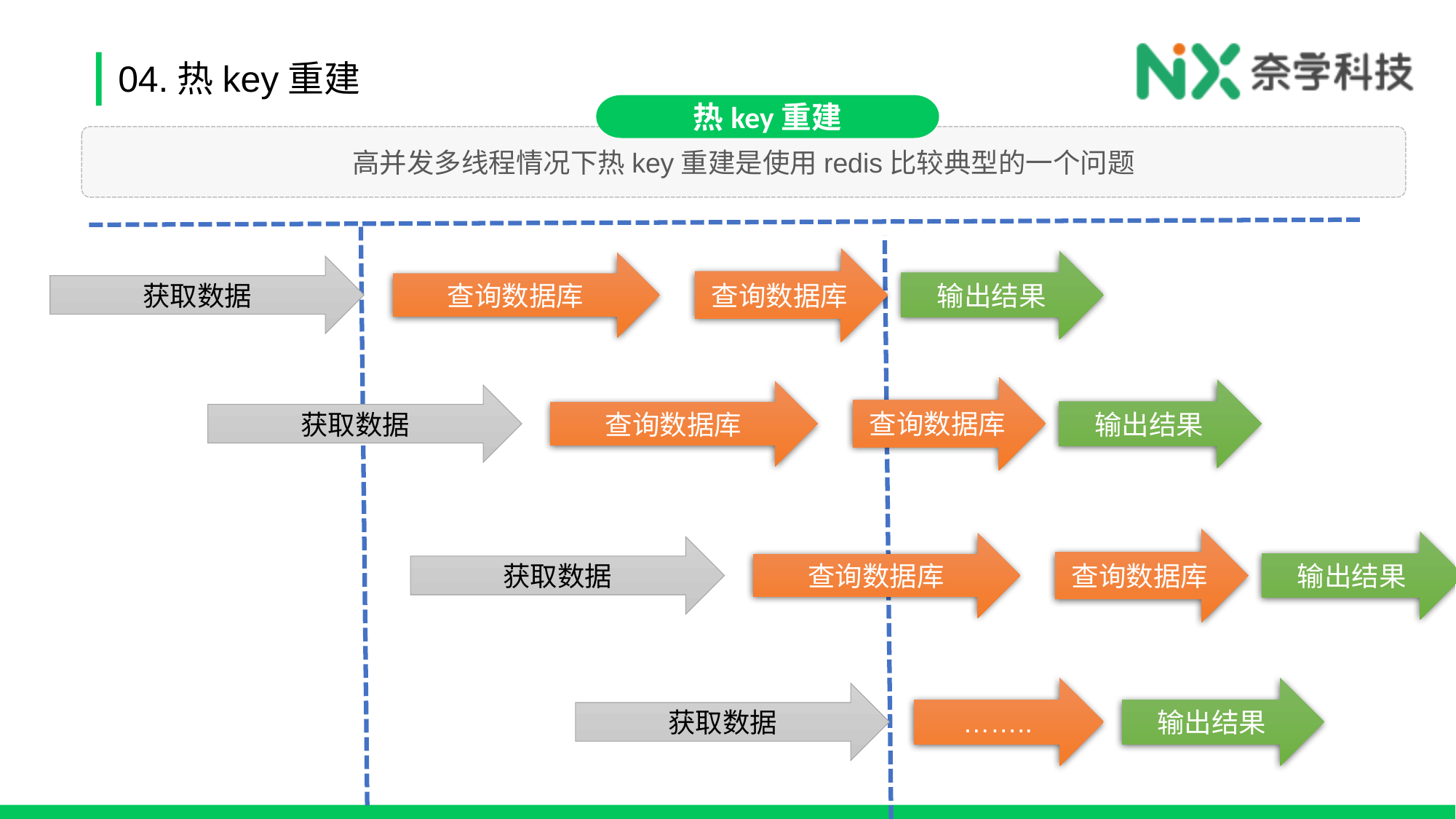

# 04.热key重建
热key重建
高并发多线程情况下热key重建是使用redis比较典型的一个问题
查询数据库
输出结果
查询数据库
获取数据
查询数据库
输出结果
查询数据库
获取数据
查询数据库
输出结果
查询数据库
获取数据
……..
输出结果
获取数据